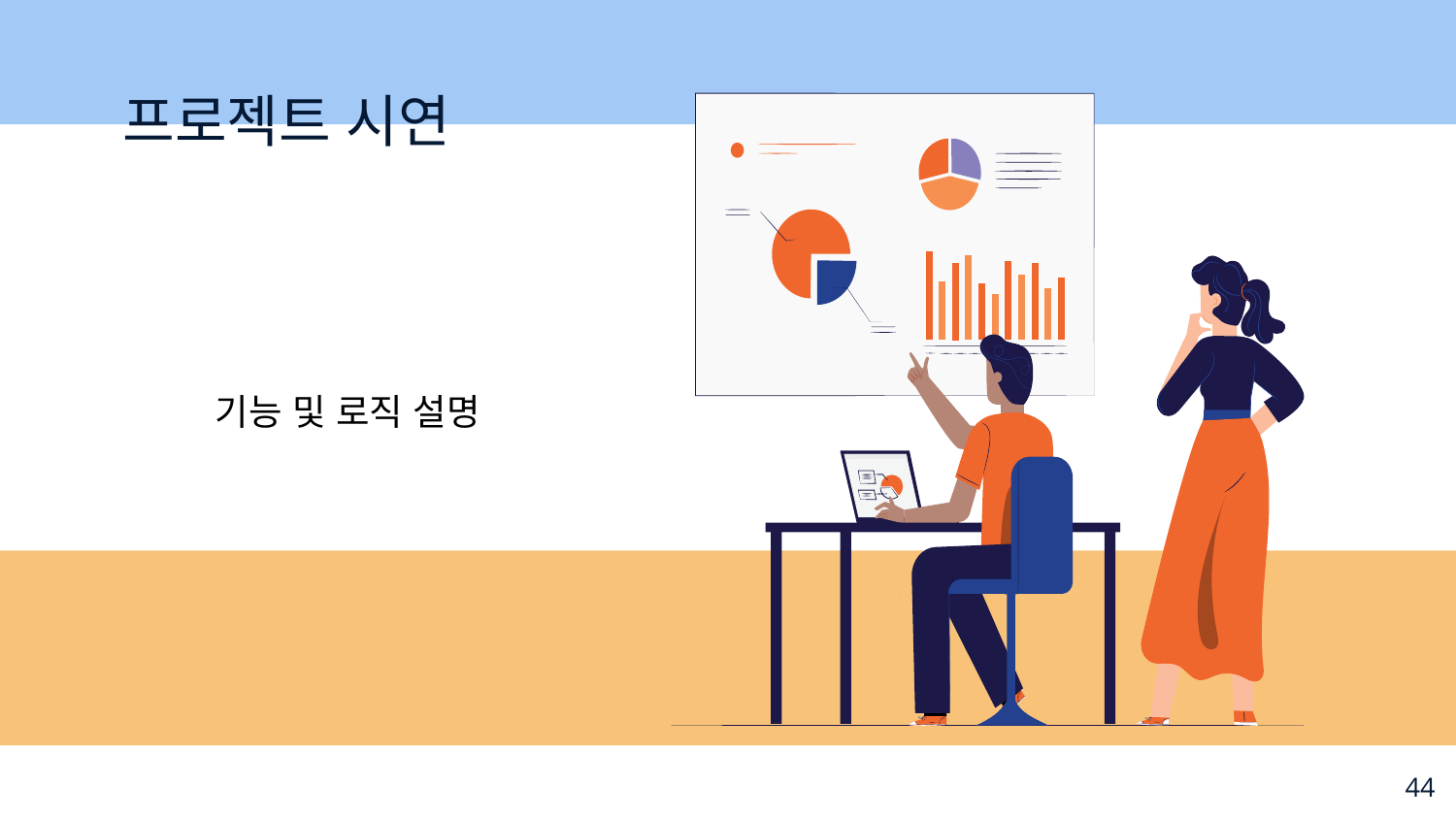

# 프로젝트 시연

기능 및 로직 설명
44